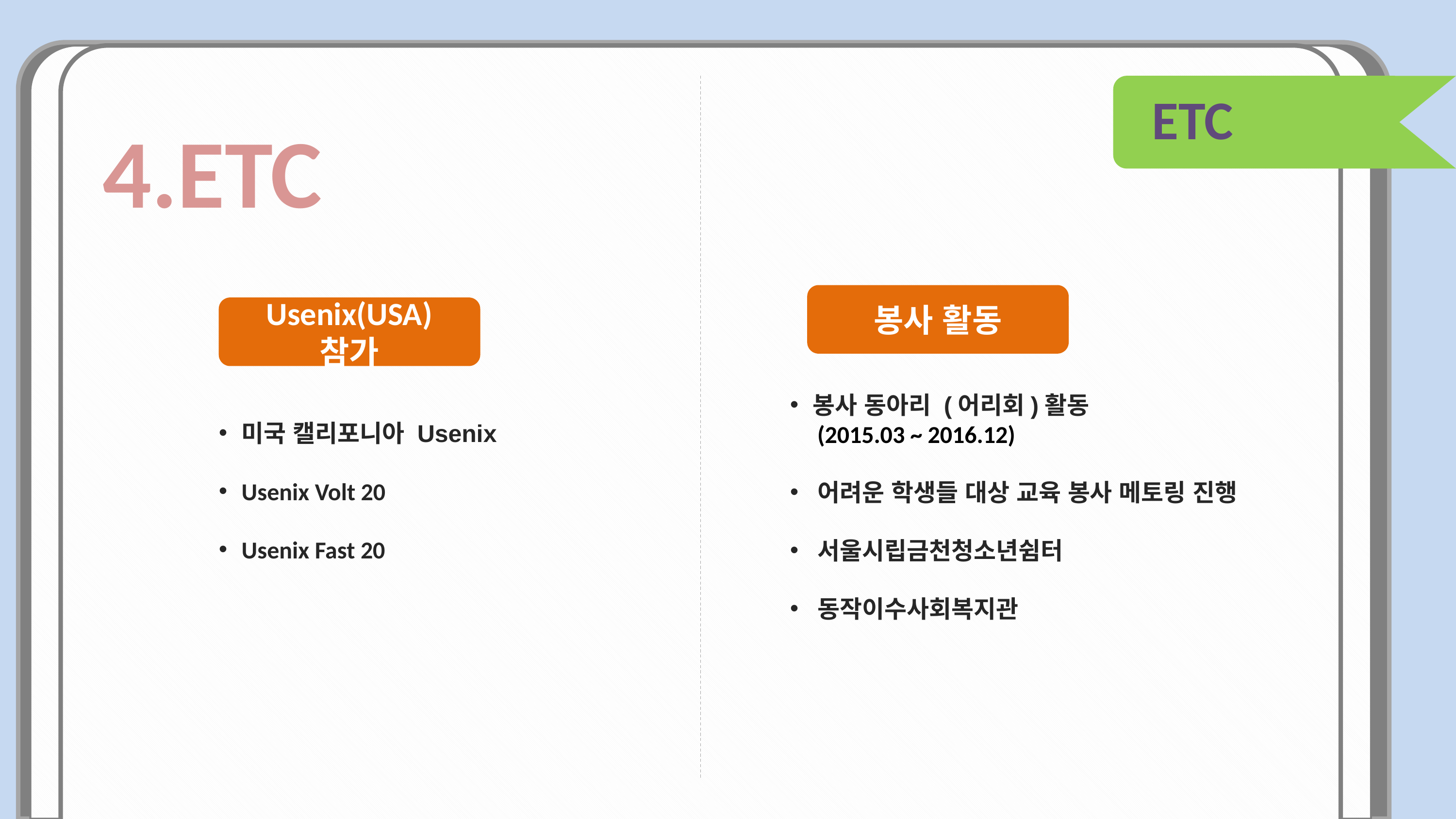

ETC
4.ETC
봉사 활동
Usenix(USA) 참가
봉사 동아리 (어리회)활동
     (2015.03 ~ 2016.12)

어려운 학생들 대상 교육 봉사 메토링 진행

서울시립금천청소년쉼터

동작이수사회복지관
미국 캘리포니아 Usenix
Usenix Volt 20

Usenix Fast 20